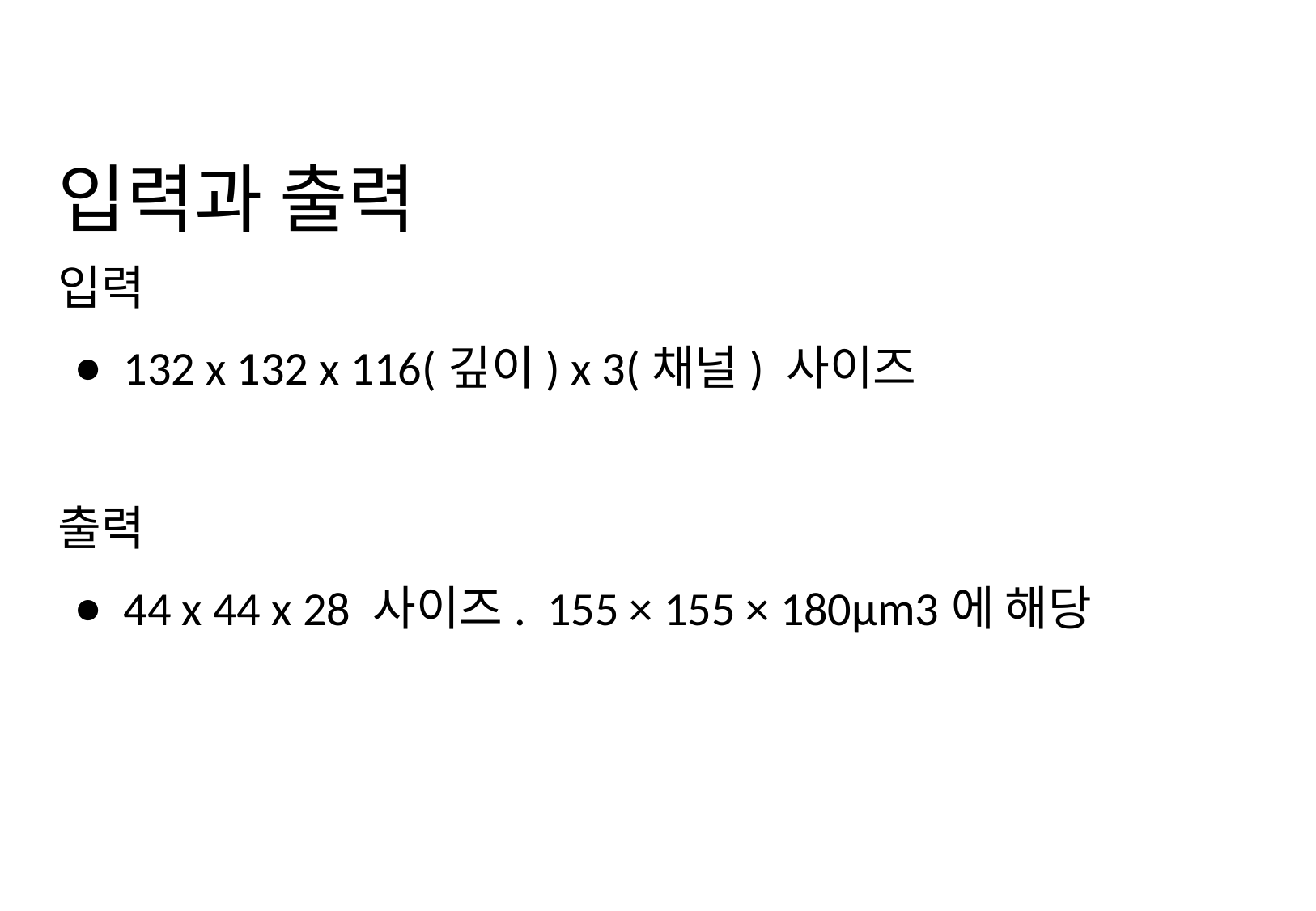

# 입력과 출력
입력
132 x 132 x 116(깊이) x 3(채널) 사이즈

출력
44 x 44 x 28 사이즈.  155 × 155 × 180µm3에 해당